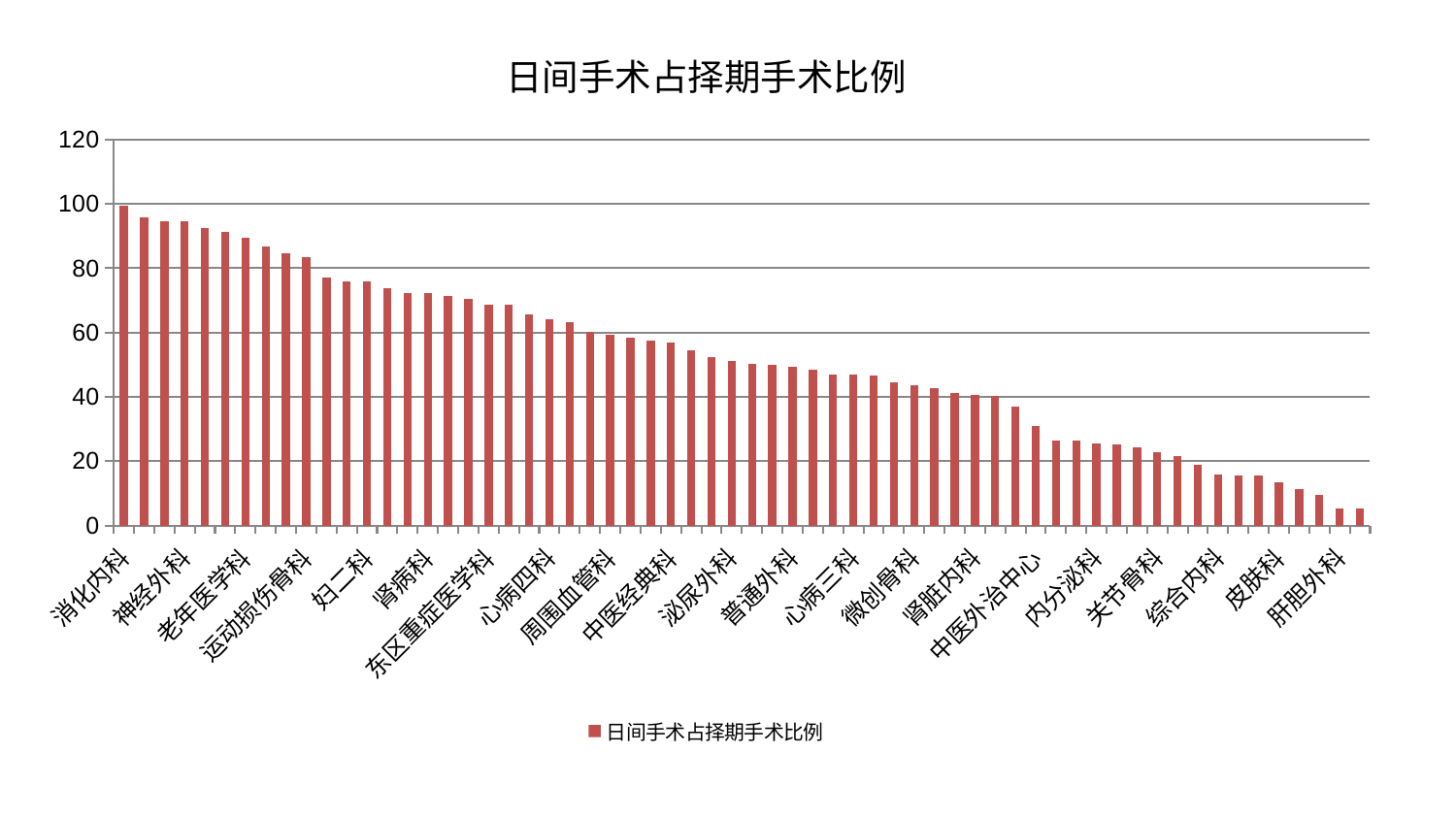

### Chart: 日间手术占择期手术比例

| Category | 日间手术占择期手术比例 |
|---|---|
| 消化内科 | 99.40557506194668 |
| 脾胃科消化科合并 | 95.76939956214741 |
| 风湿病科 | 94.70666316501722 |
| 神经外科 | 94.49495891009123 |
| 心病二科 | 92.61647604067701 |
| 康复科 | 91.35106912870381 |
| 老年医学科 | 89.62135870051866 |
| 儿科 | 86.86315641070115 |
| 乳腺甲状腺外科 | 84.75226619505294 |
| 运动损伤骨科 | 83.41072329507024 |
| 呼吸内科 | 77.23275189611611 |
| 重症医学科 | 75.82234613369559 |
| 妇二科 | 75.78585891505911 |
| 神经内科 | 73.73849333281998 |
| 口腔科 | 72.35894042391051 |
| 肾病科 | 72.21374055907854 |
| 脑病一科 | 71.44989306108818 |
| 脑病三科 | 70.42874662607062 |
| 东区重症医学科 | 68.80288202792548 |
| 美容皮肤科 | 68.60809120255797 |
| 男科 | 65.7935569265957 |
| 心病四科 | 64.13759177853058 |
| 显微骨科 | 63.21729344486502 |
| 肝病科 | 60.28956253640225 |
| 周围血管科 | 59.40014024230318 |
| 脑病二科 | 58.324533560646245 |
| 妇科 | 57.418811187166874 |
| 中医经典科 | 56.81286498724487 |
| 小儿推拿科 | 54.44789017867724 |
| 心血管内科 | 52.42860792548605 |
| 泌尿外科 | 51.29468422859211 |
| 骨科 | 50.26030850979755 |
| 推拿科 | 50.09161656785024 |
| 普通外科 | 49.20845375372058 |
| 耳鼻喉科 | 48.35530124937761 |
| 胸外科 | 47.08305012310585 |
| 心病三科 | 46.88008962396728 |
| 东区肾病科 | 46.53186590634078 |
| 治未病中心 | 44.43577068661821 |
| 微创骨科 | 43.51203261027954 |
| 肿瘤内科 | 42.63483382382604 |
| 血液科 | 41.19512530676441 |
| 肾脏内科 | 40.4539346527319 |
| 脊柱骨科 | 40.261355323309054 |
| 心病一科 | 36.817337290767526 |
| 中医外治中心 | 30.862766605090265 |
| 眼科 | 26.32559382107269 |
| 身心医学科 | 26.29654713898084 |
| 内分泌科 | 25.463766770366412 |
| 脾胃病科 | 25.292199465503206 |
| 妇科妇二科合并 | 24.16446073889191 |
| 关节骨科 | 22.659190098686643 |
| 小儿骨科 | 21.562825134193766 |
| 创伤骨科 | 18.91911668829167 |
| 综合内科 | 15.882441950938798 |
| 肛肠科 | 15.57525509485027 |
| 产科 | 15.40992638504688 |
| 皮肤科 | 13.30280642756605 |
| 针灸科 | 11.299891508918192 |
| 西区重症医学科 | 9.605464771089945 |
| 肝胆外科 | 5.264506725676932 |
| 医院 | 5.150600488812662 |
73